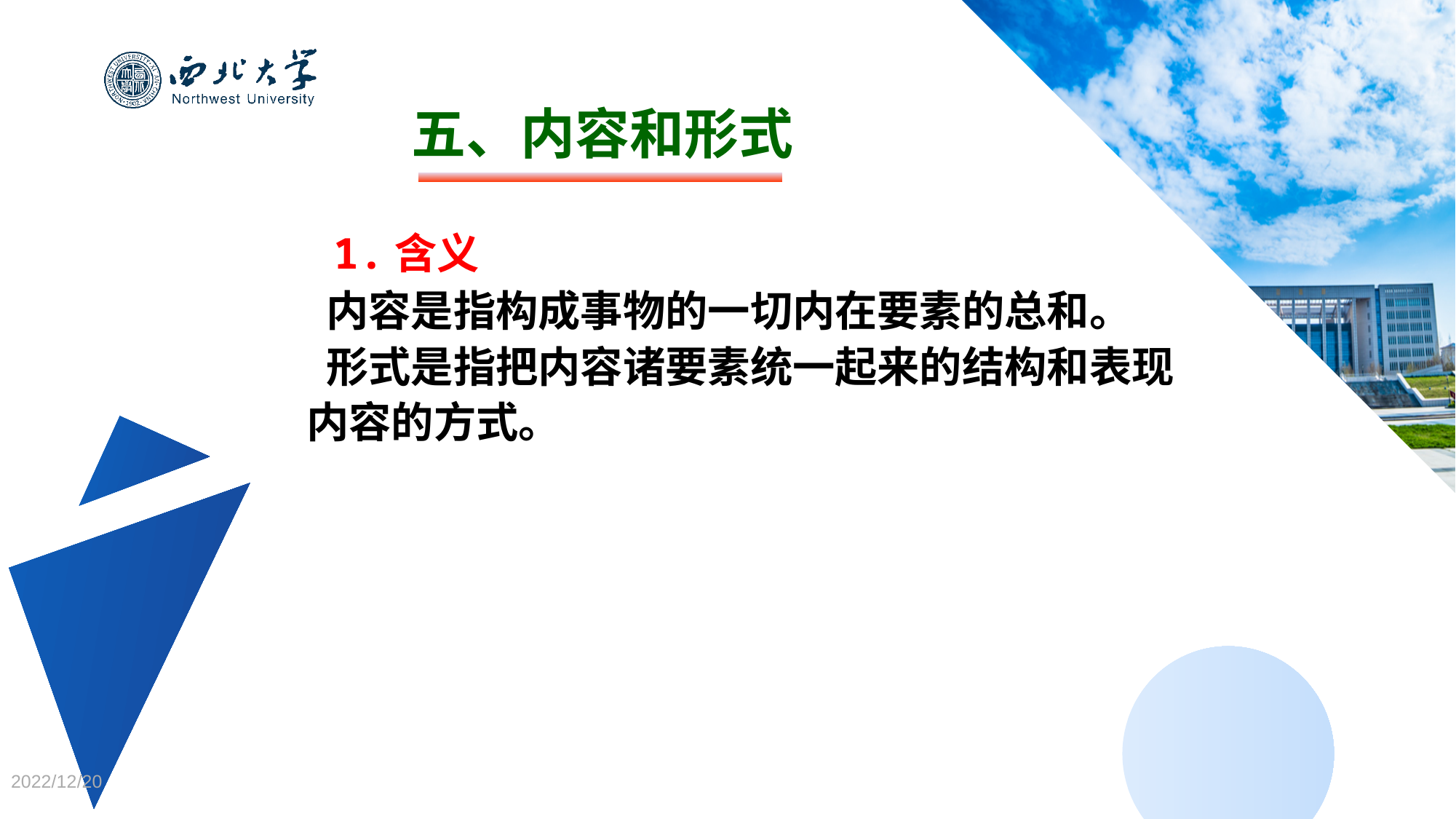

五、内容和形式

  1.含义
 内容是指构成事物的一切内在要素的总和。
 形式是指把内容诸要素统一起来的结构和表现内容的方式。
2022/12/20